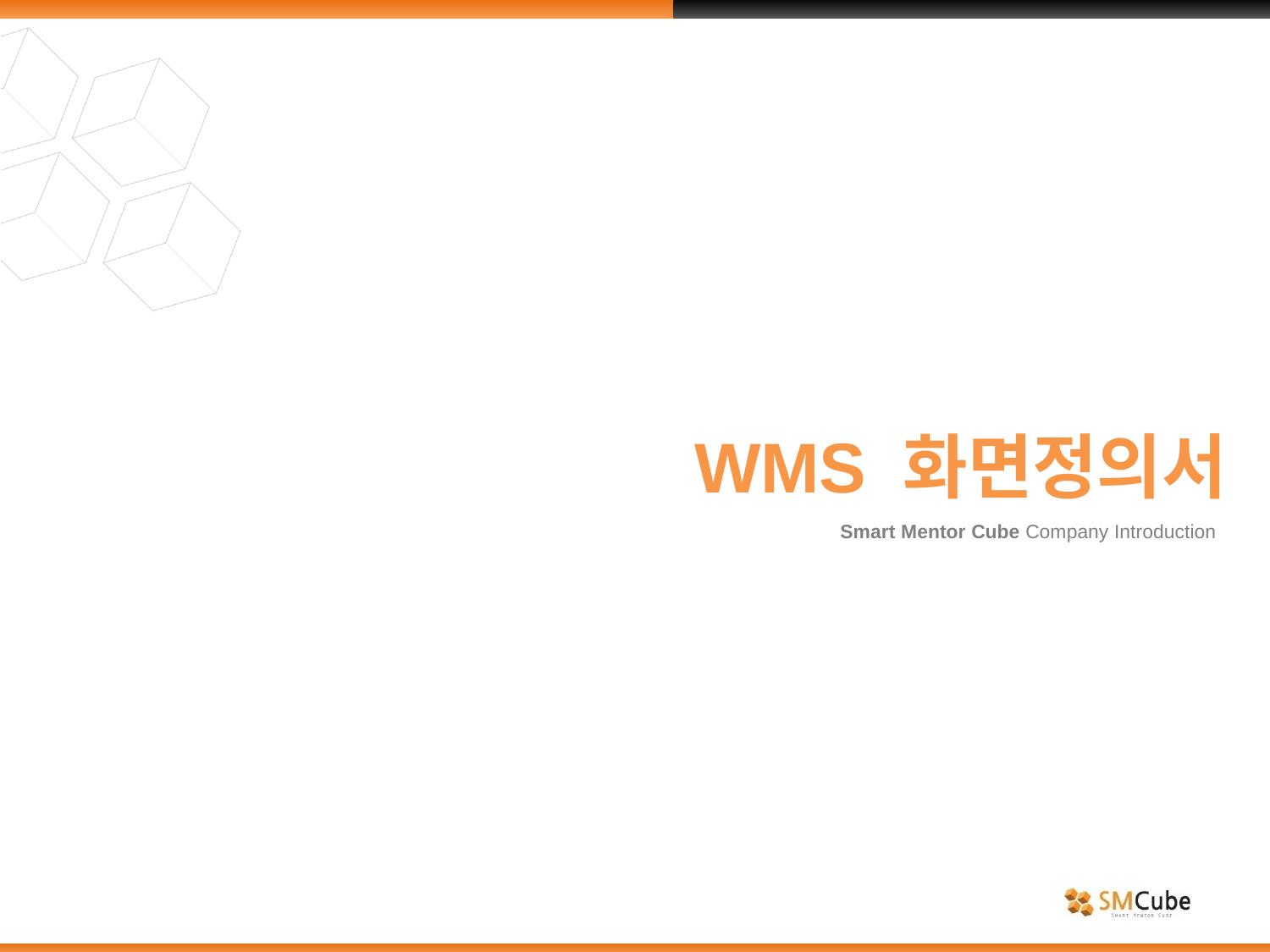

WMS 화면정의서
Smart Mentor Cube Company Introduction